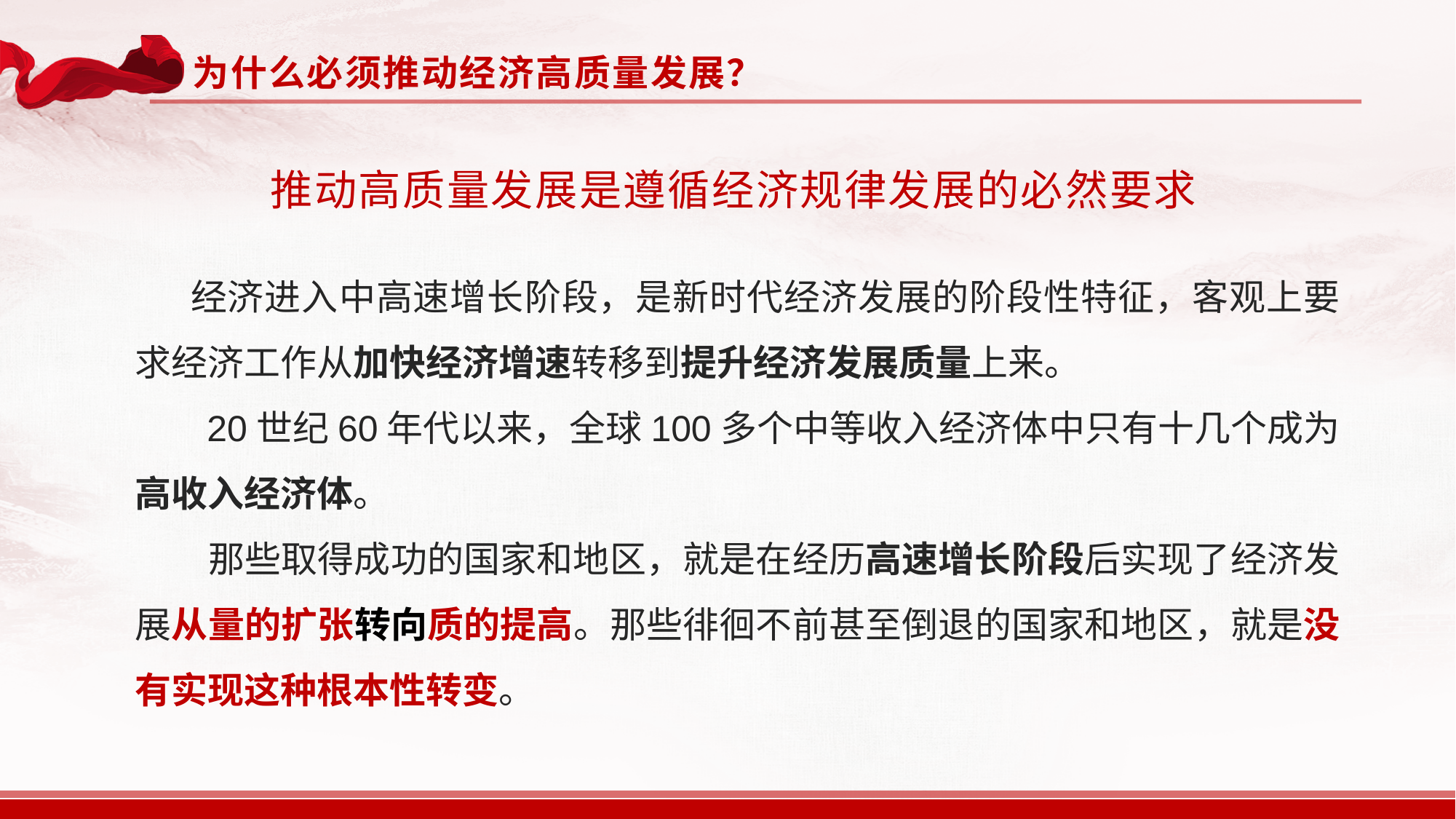

为什么必须推动经济高质量发展？
推动高质量发展是遵循经济规律发展的必然要求
　    经济进入中高速增长阶段，是新时代经济发展的阶段性特征，客观上要求经济工作从加快经济增速转移到提升经济发展质量上来。
       20世纪60年代以来，全球100多个中等收入经济体中只有十几个成为高收入经济体。
　　那些取得成功的国家和地区，就是在经历高速增长阶段后实现了经济发展从量的扩张转向质的提高。那些徘徊不前甚至倒退的国家和地区，就是没有实现这种根本性转变。